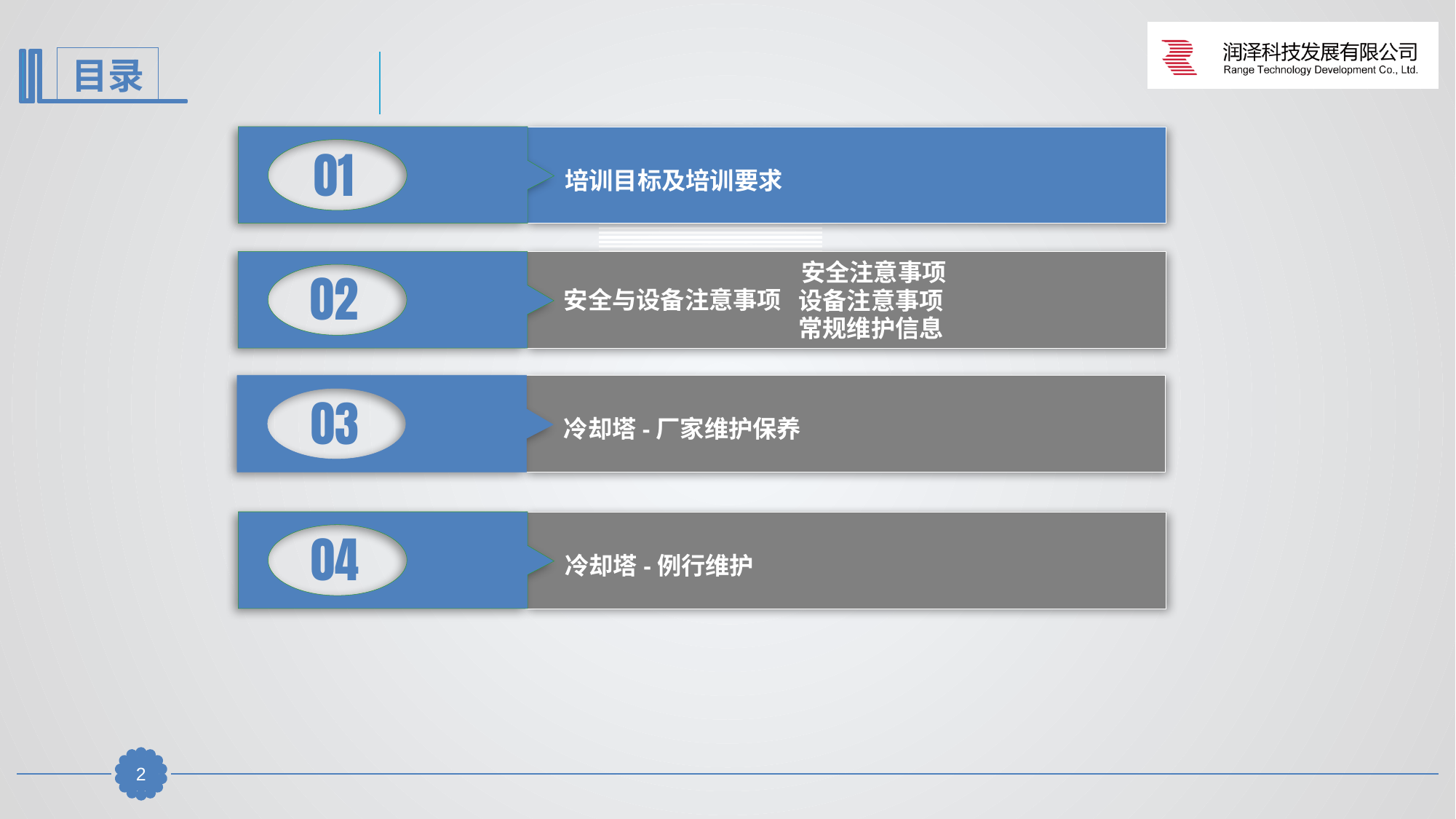

01
培训目标及培训要求

02
安全注意事项
安全与设备注意事项
设备注意事项
常规维护信息

03
冷却塔-厂家维护保养

04
冷却塔-例行维护
2